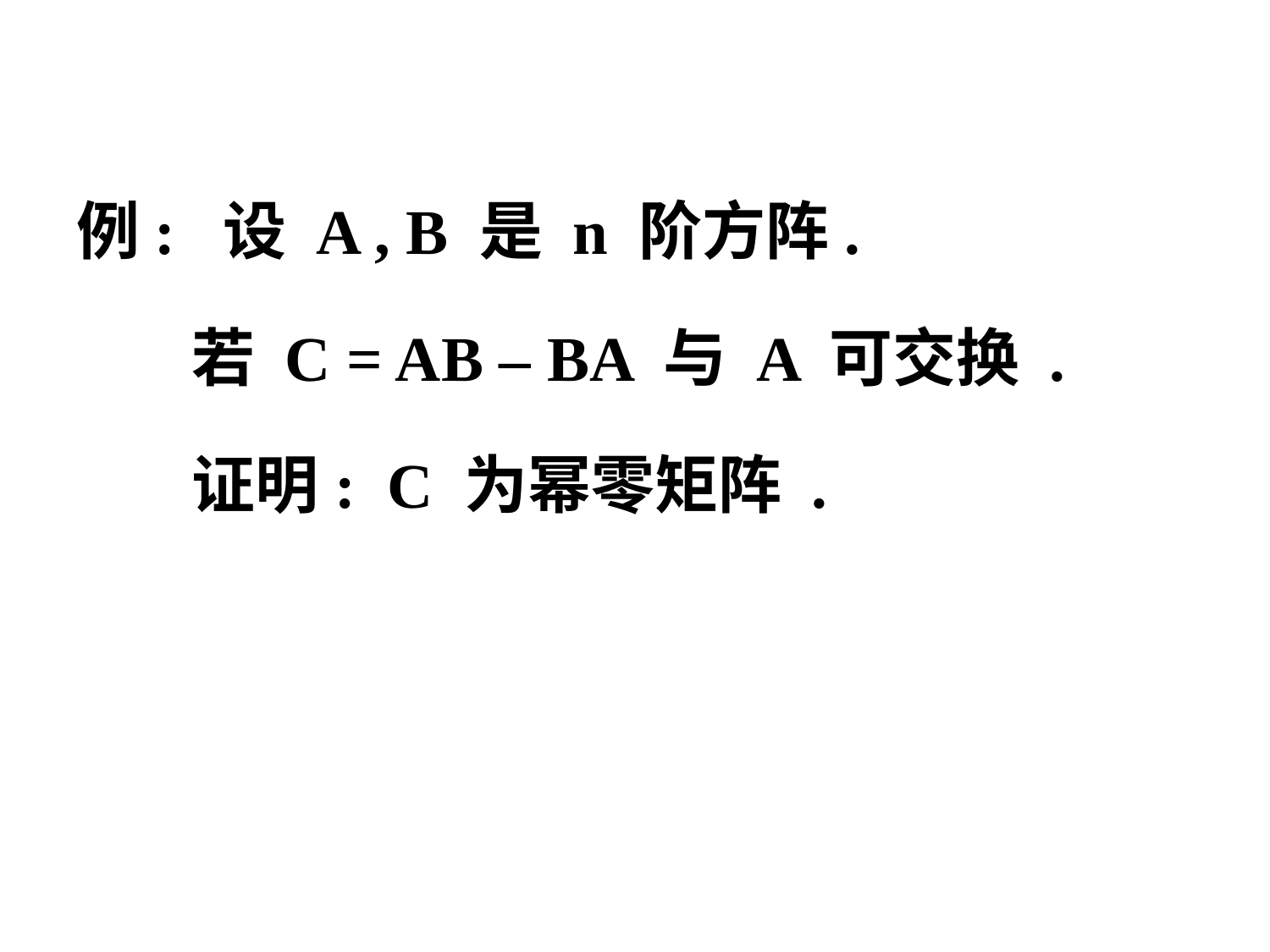

例:  设 A , B 是 n 阶方阵.
       若 C = AB – BA 与 A 可交换 .
       证明:  C 为幂零矩阵 .